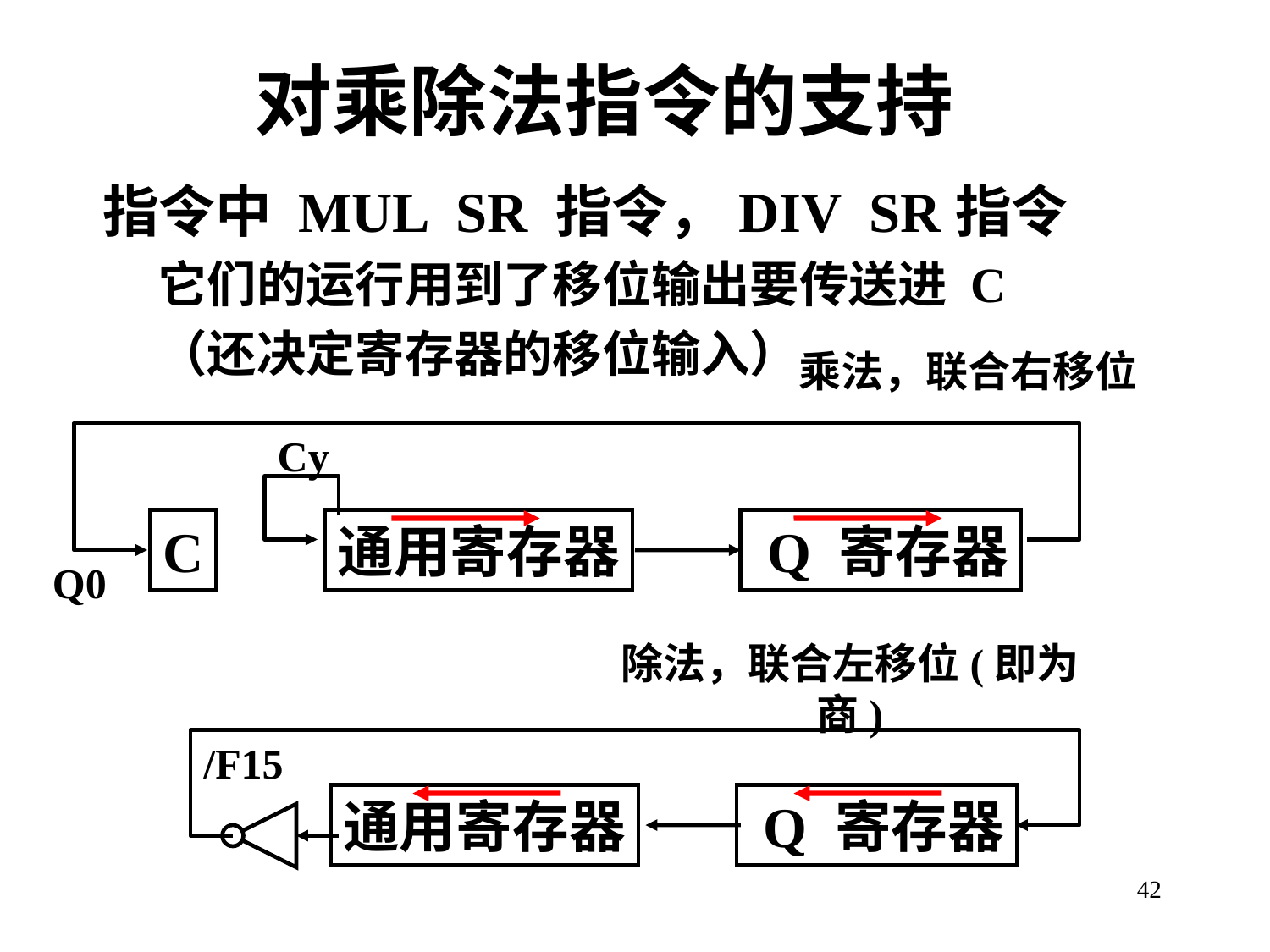

# 对乘除法指令的支持
指令中 MUL  SR 指令，DIV  SR指令
它们的运行用到了移位输出要传送进 C
（还决定寄存器的移位输入）
乘法，联合右移位

Cy

C
通用寄存器
 Q 寄存器

Q0

除法，联合左移位(即为商)

/F15
通用寄存器
 Q 寄存器

42